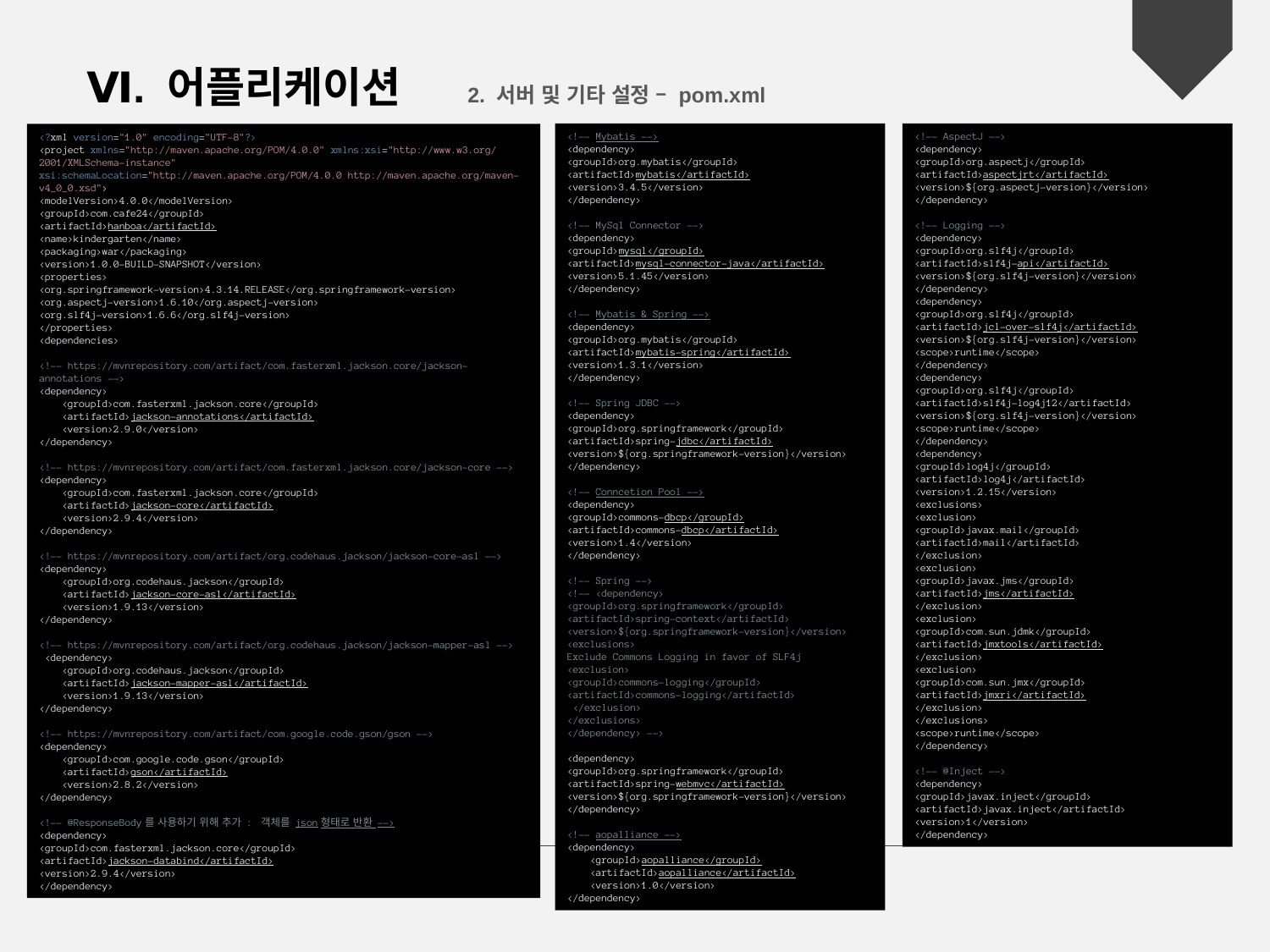

Ⅵ. 어플리케이션	2. 서버 및 기타 설정 – pom.xml
<!-- Mybatis -->
<dependency>
<groupId>org.mybatis</groupId>
<artifactId>mybatis</artifactId>
<version>3.4.5</version>
</dependency>

<!-- MySql Connector -->
<dependency>
<groupId>mysql</groupId>
<artifactId>mysql-connector-java</artifactId>
<version>5.1.45</version>
</dependency>

<!-- Mybatis & Spring -->
<dependency>
<groupId>org.mybatis</groupId>
<artifactId>mybatis-spring</artifactId>
<version>1.3.1</version>
</dependency>

<!-- Spring JDBC -->
<dependency>
<groupId>org.springframework</groupId>
<artifactId>spring-jdbc</artifactId>
<version>${org.springframework-version}</version>
</dependency>

<!-- Conncetion Pool -->
<dependency>
<groupId>commons-dbcp</groupId>
<artifactId>commons-dbcp</artifactId>
<version>1.4</version>
</dependency>

<!-- Spring -->
<!-- <dependency>
<groupId>org.springframework</groupId>
<artifactId>spring-context</artifactId>
<version>${org.springframework-version}</version>
<exclusions>
Exclude Commons Logging in favor of SLF4j
<exclusion>
<groupId>commons-logging</groupId>
<artifactId>commons-logging</artifactId>
 </exclusion>
</exclusions>
</dependency> -->

<dependency>
<groupId>org.springframework</groupId>
<artifactId>spring-webmvc</artifactId>
<version>${org.springframework-version}</version>
</dependency>

<!-- aopalliance -->
<dependency>
    <groupId>aopalliance</groupId>
    <artifactId>aopalliance</artifactId>
    <version>1.0</version>
</dependency>
<!-- AspectJ -->
<dependency>
<groupId>org.aspectj</groupId>
<artifactId>aspectjrt</artifactId>
<version>${org.aspectj-version}</version>
</dependency>

<!-- Logging -->
<dependency>
<groupId>org.slf4j</groupId>
<artifactId>slf4j-api</artifactId>
<version>${org.slf4j-version}</version>
</dependency>
<dependency>
<groupId>org.slf4j</groupId>
<artifactId>jcl-over-slf4j</artifactId>
<version>${org.slf4j-version}</version>
<scope>runtime</scope>
</dependency>
<dependency>
<groupId>org.slf4j</groupId>
<artifactId>slf4j-log4j12</artifactId>
<version>${org.slf4j-version}</version>
<scope>runtime</scope>
</dependency>
<dependency>
<groupId>log4j</groupId>
<artifactId>log4j</artifactId>
<version>1.2.15</version>
<exclusions>
<exclusion>
<groupId>javax.mail</groupId>
<artifactId>mail</artifactId>
</exclusion>
<exclusion>
<groupId>javax.jms</groupId>
<artifactId>jms</artifactId>
</exclusion>
<exclusion>
<groupId>com.sun.jdmk</groupId>
<artifactId>jmxtools</artifactId>
</exclusion>
<exclusion>
<groupId>com.sun.jmx</groupId>
<artifactId>jmxri</artifactId>
</exclusion>
</exclusions>
<scope>runtime</scope>
</dependency>

<!-- @Inject -->
<dependency>
<groupId>javax.inject</groupId>
<artifactId>javax.inject</artifactId>
<version>1</version>
</dependency>
<?xml version="1.0" encoding="UTF-8"?>
<project xmlns="http://maven.apache.org/POM/4.0.0" xmlns:xsi="http://www.w3.org/2001/XMLSchema-instance"
xsi:schemaLocation="http://maven.apache.org/POM/4.0.0 http://maven.apache.org/maven-v4_0_0.xsd">
<modelVersion>4.0.0</modelVersion>
<groupId>com.cafe24</groupId>
<artifactId>hanboa</artifactId>
<name>kindergarten</name>
<packaging>war</packaging>
<version>1.0.0-BUILD-SNAPSHOT</version>
<properties>
<org.springframework-version>4.3.14.RELEASE</org.springframework-version>
<org.aspectj-version>1.6.10</org.aspectj-version>
<org.slf4j-version>1.6.6</org.slf4j-version>
</properties>
<dependencies>

<!-- https://mvnrepository.com/artifact/com.fasterxml.jackson.core/jackson-annotations -->
<dependency>
    <groupId>com.fasterxml.jackson.core</groupId>
    <artifactId>jackson-annotations</artifactId>
    <version>2.9.0</version>
</dependency>

<!-- https://mvnrepository.com/artifact/com.fasterxml.jackson.core/jackson-core -->
<dependency>
    <groupId>com.fasterxml.jackson.core</groupId>
    <artifactId>jackson-core</artifactId>
    <version>2.9.4</version>
</dependency>

<!-- https://mvnrepository.com/artifact/org.codehaus.jackson/jackson-core-asl -->
<dependency>
    <groupId>org.codehaus.jackson</groupId>
    <artifactId>jackson-core-asl</artifactId>
    <version>1.9.13</version>
</dependency>

<!-- https://mvnrepository.com/artifact/org.codehaus.jackson/jackson-mapper-asl -->
 <dependency>
    <groupId>org.codehaus.jackson</groupId>
    <artifactId>jackson-mapper-asl</artifactId>
    <version>1.9.13</version>
</dependency>

<!-- https://mvnrepository.com/artifact/com.google.code.gson/gson -->
<dependency>
    <groupId>com.google.code.gson</groupId>
    <artifactId>gson</artifactId>
    <version>2.8.2</version>
</dependency>

<!-- @ResponseBody를 사용하기 위해 추가 : 객체를 json형태로 반환 -->
<dependency>
<groupId>com.fasterxml.jackson.core</groupId>
<artifactId>jackson-databind</artifactId>
<version>2.9.4</version>
</dependency>
POM.XML
WEB.XML
SERVELT-CONTEXT